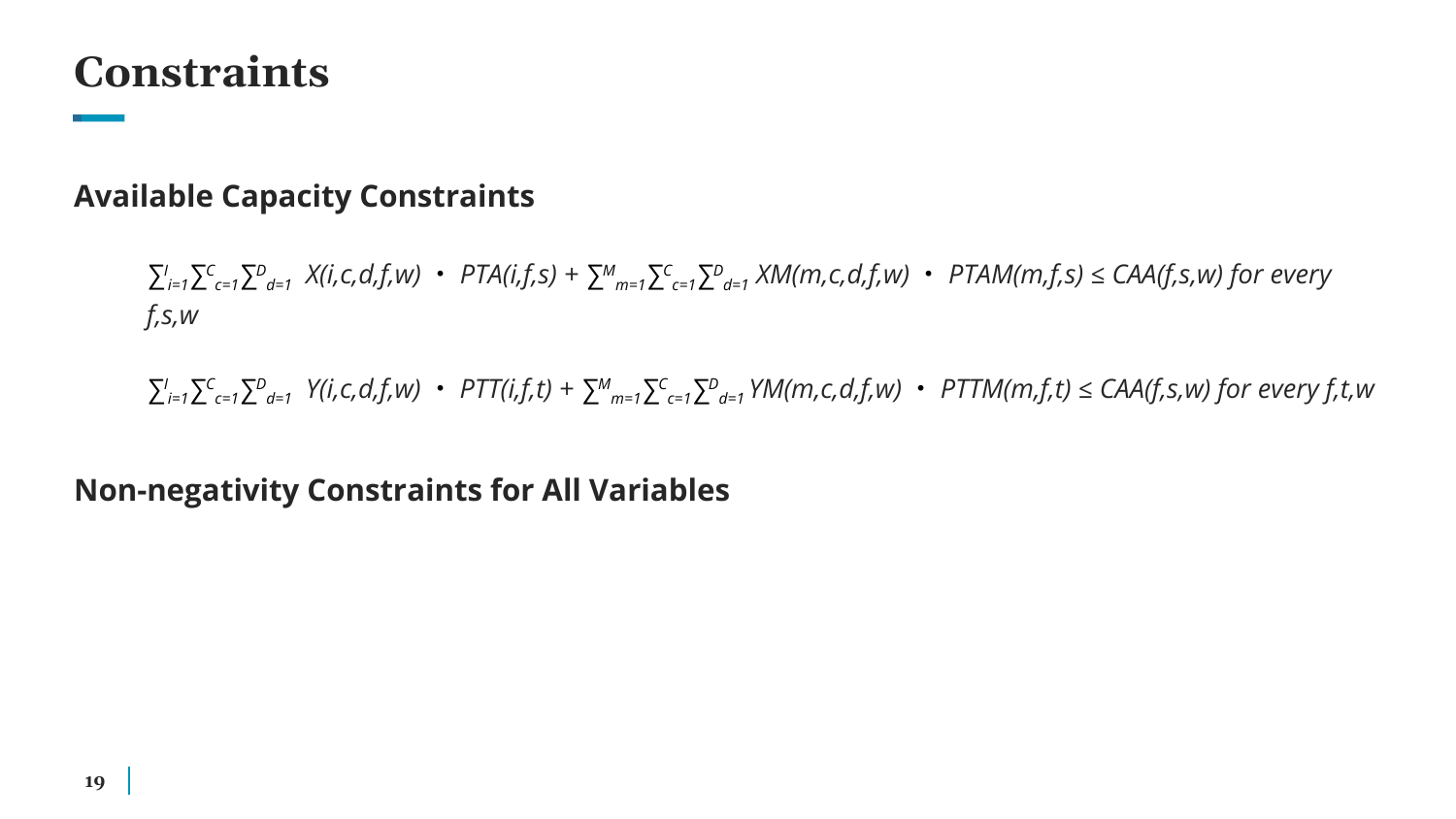

# Constraints

Available Capacity Constraints

∑Ii=1∑Cc=1∑Dd=1  X(i,c,d,f,w)・PTA(i,f,s) + ∑Mm=1∑Cc=1∑Dd=1 XM(m,c,d,f,w)・PTAM(m,f,s) ≤ CAA(f,s,w) for every f,s,w

∑Ii=1∑Cc=1∑Dd=1  Y(i,c,d,f,w)・PTT(i,f,t) + ∑Mm=1∑Cc=1∑Dd=1 YM(m,c,d,f,w)・PTTM(m,f,t) ≤ CAA(f,s,w) for every f,t,w

Non-negativity Constraints for All Variables
19